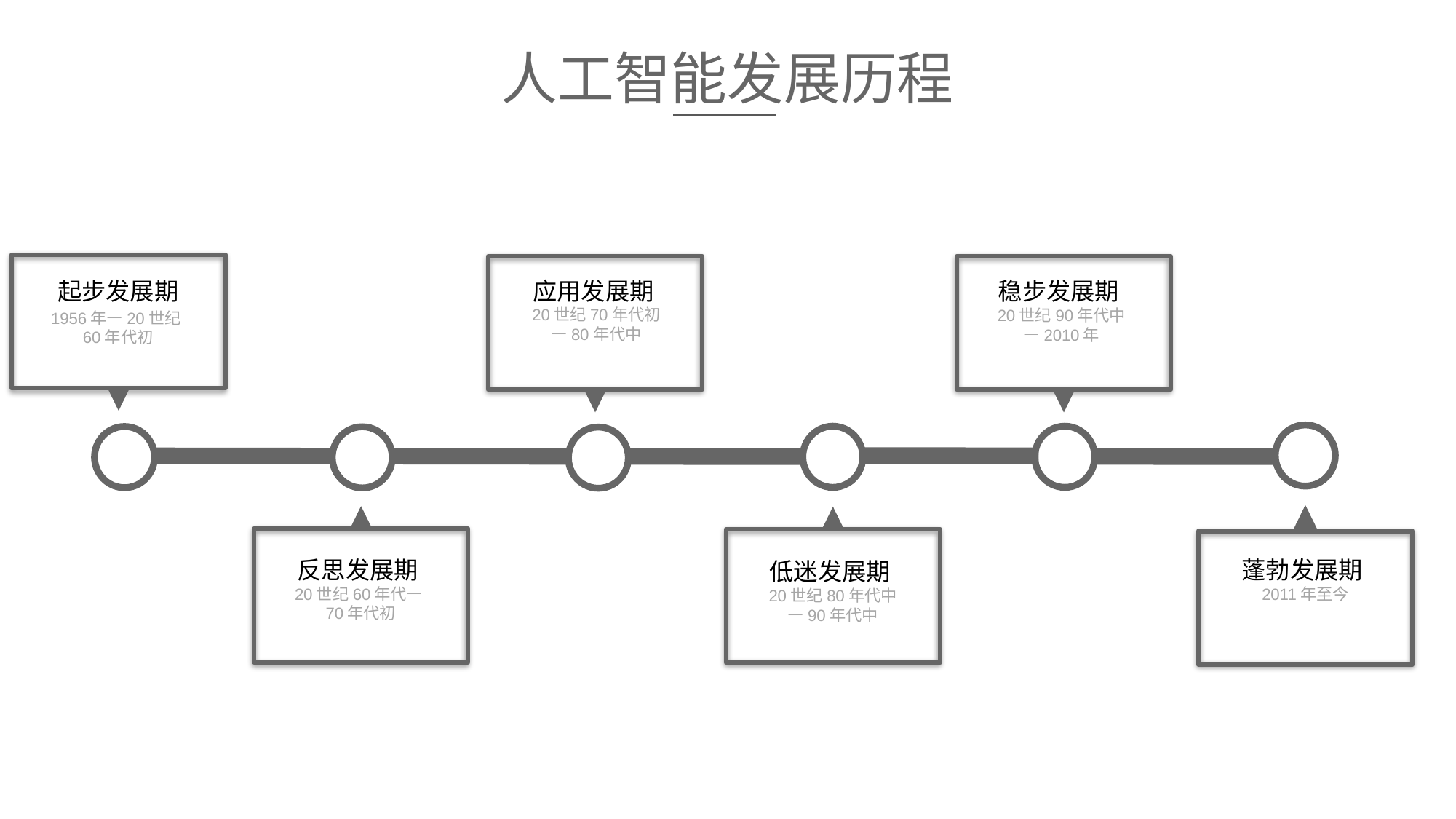

人工智能发展历程

起步发展期
1956年—20世纪60年代初
应用发展期20世纪70年代初—80年代中
稳步发展期20世纪90年代中—2010年

反思发展期20世纪60年代—70年代初
低迷发展期20世纪80年代中—90年代中

蓬勃发展期2011年至今